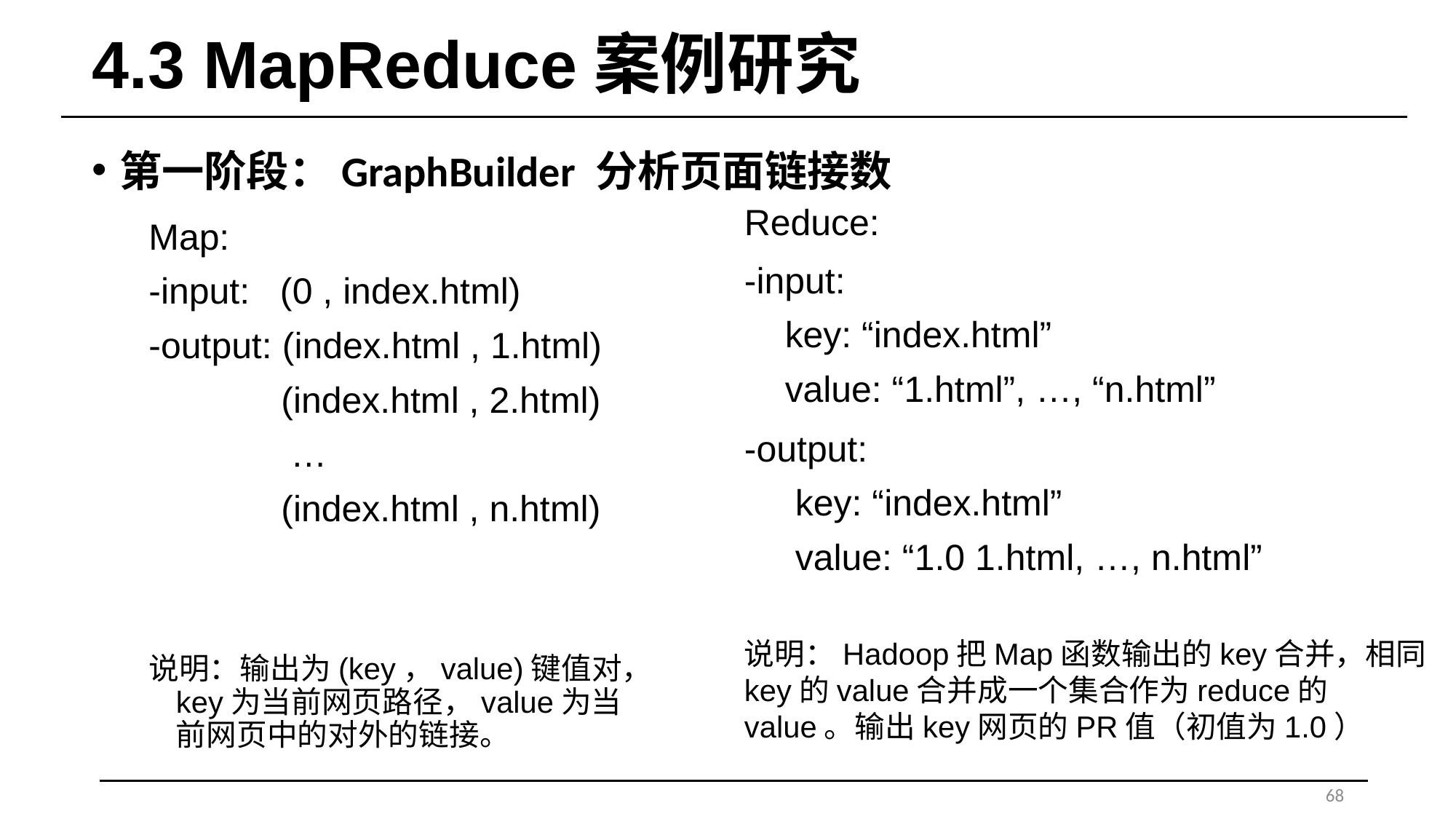

# 4.3 MapReduce案例研究
第一阶段：GraphBuilder 分析页面链接数
Reduce:
-input:
    key: “index.html”
    value: “1.html”, …, “n.html”
-output:
     key: “index.html”
     value: “1.0 1.html, …, n.html”

说明：Hadoop把Map函数输出的key合并，相同key的value合并成一个集合作为reduce的value。输出key网页的PR值（初值为1.0）
Map:
-input:   (0 , index.html)
-output: (index.html , 1.html)
             (index.html , 2.html)
              …
             (index.html , n.html)

说明：输出为(key，value)键值对，key为当前网页路径，value为当前网页中的对外的链接。
68